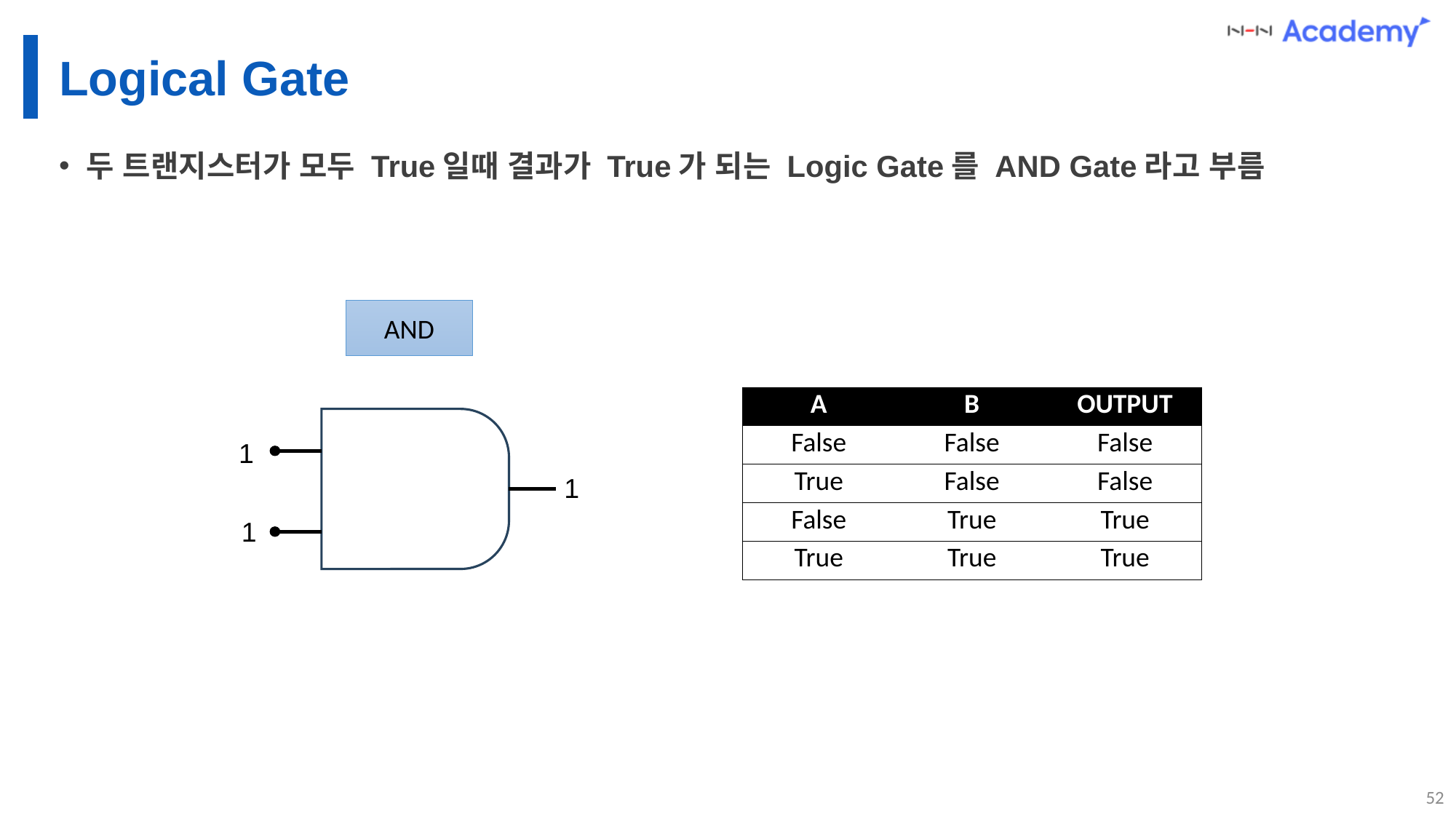

# Logical Gate
두 트랜지스터가 모두 True일때 결과가 True가 되는 Logic Gate를 AND Gate라고 부름
AND

| A | B | OUTPUT |
| --- | --- | --- |
| False | False | False |
| True | False | False |
| False | True | True |
| True | True | True |
1

1
1

52